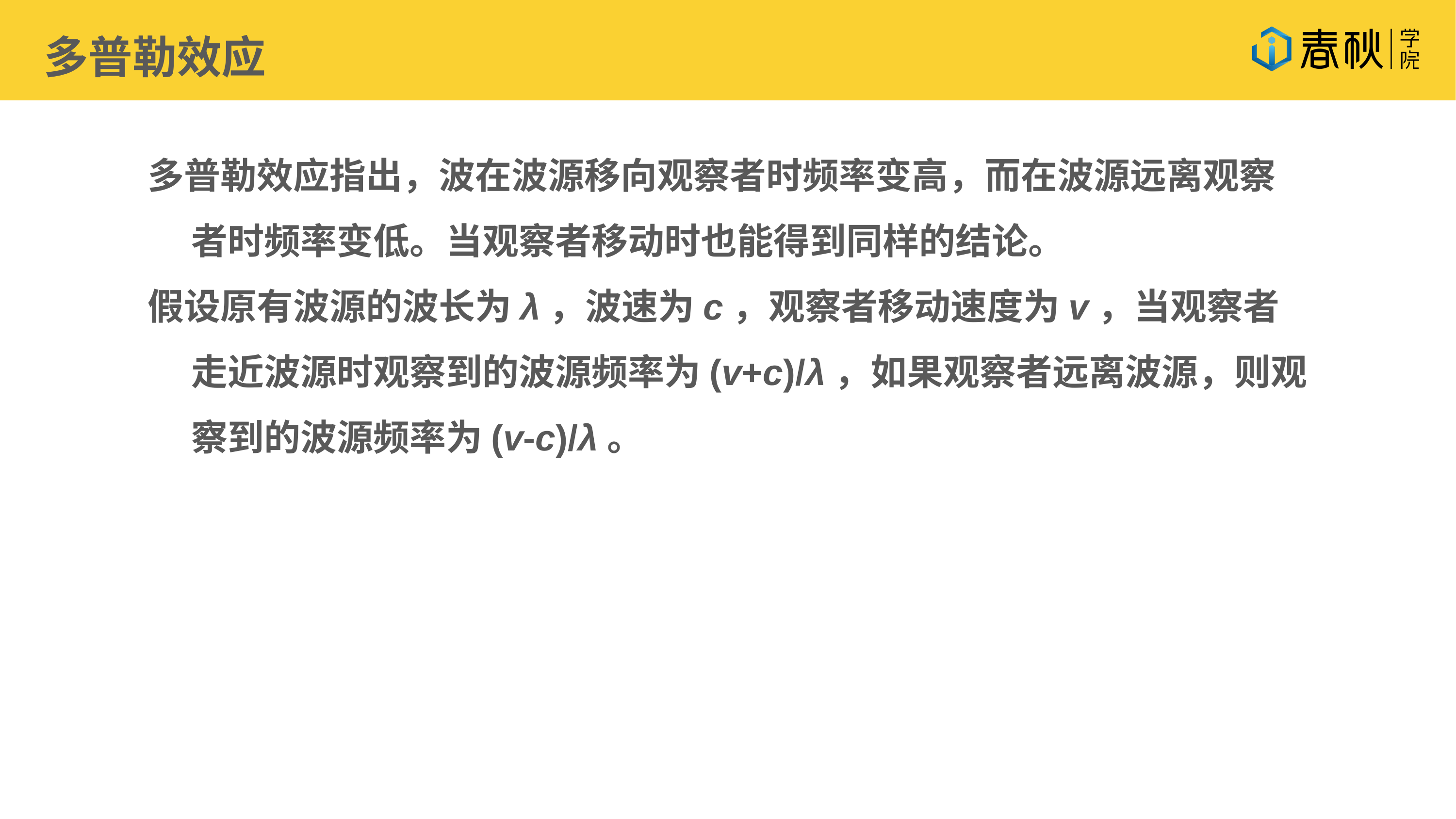

多普勒效应
多普勒效应指出，波在波源移向观察者时频率变高，而在波源远离观察者时频率变低。当观察者移动时也能得到同样的结论。
假设原有波源的波长为λ，波速为c，观察者移动速度为v，当观察者走近波源时观察到的波源频率为(v+c)/λ，如果观察者远离波源，则观察到的波源频率为(v-c)/λ。